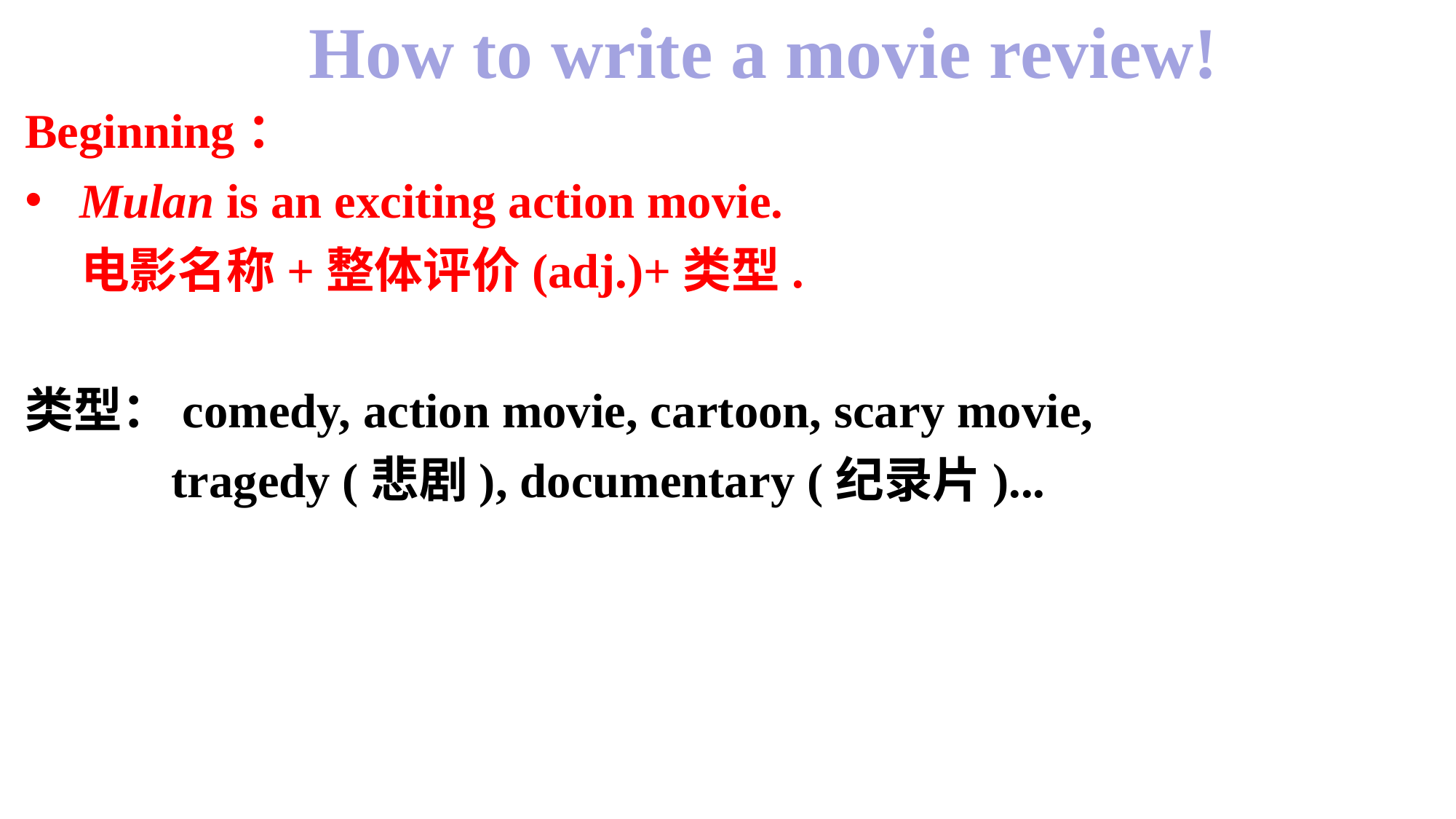

How to write a movie review!
Beginning：
Mulan is an exciting action movie.
    电影名称+整体评价(adj.)+类型.

类型：comedy, action movie, cartoon, scary movie,
            tragedy (悲剧), documentary (纪录片)...